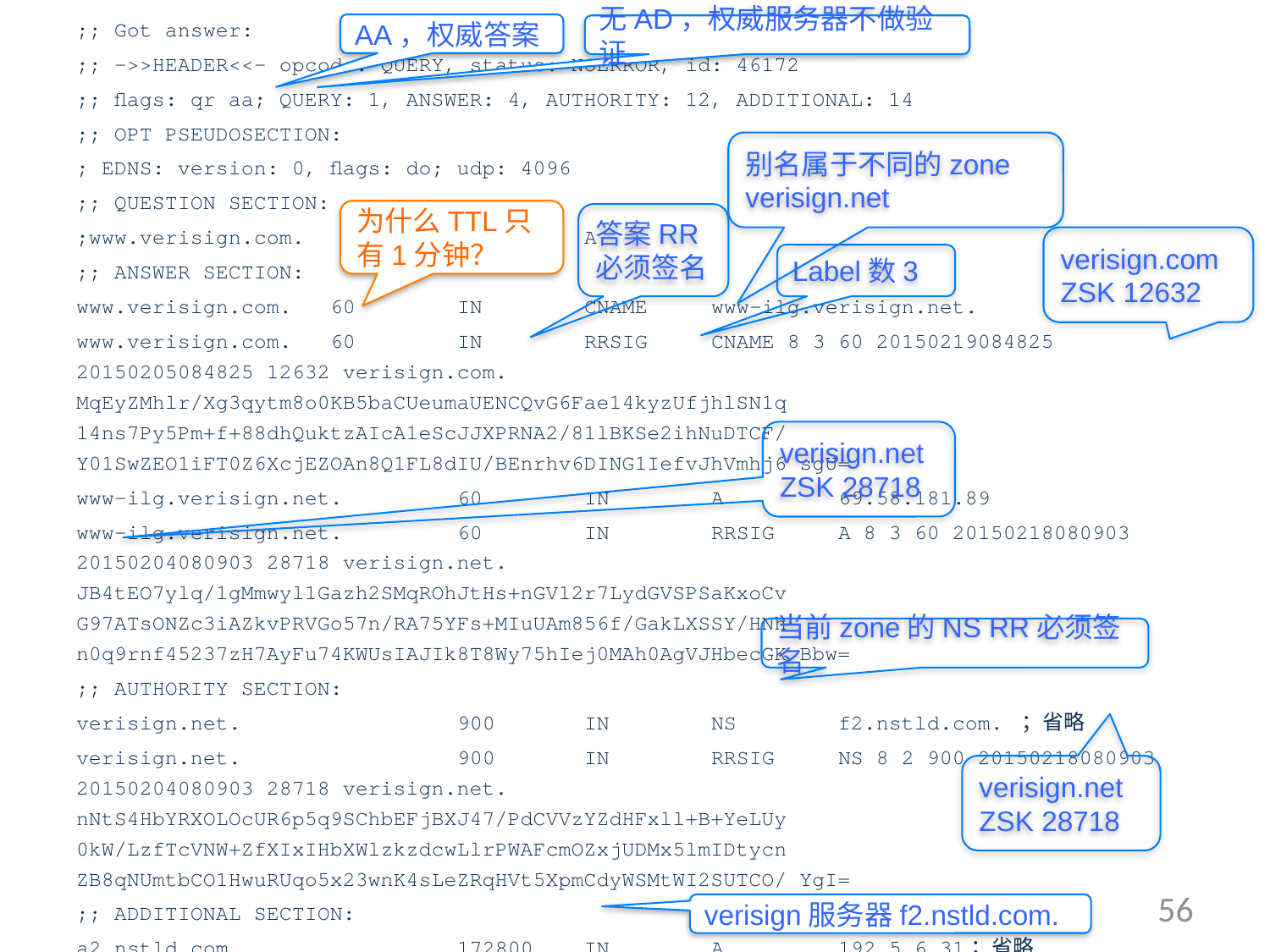

;; Got answer:
;; ->>HEADER<<- opcode: QUERY, status: NOERROR, id: 46172
;; flags: qr aa; QUERY: 1, ANSWER: 4, AUTHORITY: 12, ADDITIONAL: 14
;; OPT PSEUDOSECTION:
; EDNS: version: 0, flags: do; udp: 4096
;; QUESTION SECTION:
;www.verisign.com.		IN	A
;; ANSWER SECTION:
www.verisign.com.	60	IN	CNAME	www-ilg.verisign.net.
www.verisign.com.	60	IN	RRSIG	CNAME 8 3 60 20150219084825 20150205084825 12632 verisign.com. MqEyZMhlr/Xg3qytm8o0KB5baCUeumaUENCQvG6Fae14kyzUfjhlSN1q 14ns7Py5Pm+f+88dhQuktzAIcA1eScJJXPRNA2/81lBKSe2ihNuDTCF/ Y01SwZEO1iFT0Z6XcjEZOAn8Q1FL8dIU/BEnrhv6DING1IefvJhVmhj6 sgU=
www-ilg.verisign.net.	60	IN	A	69.58.181.89
www-ilg.verisign.net.	60	IN	RRSIG	A 8 3 60 20150218080903 20150204080903 28718 verisign.net. JB4tEO7ylq/1gMmwyl1Gazh2SMqROhJtHs+nGV12r7LydGVSPSaKxoCv G97ATsONZc3iAZkvPRVGo57n/RA75YFs+MIuUAm856f/GakLXSSY/HNh n0q9rnf45237zH7AyFu74KWUsIAJIk8T8Wy75hIej0MAh0AgVJHbecGK Bbw=
;; AUTHORITY SECTION:
verisign.net.		900	IN	NS	f2.nstld.com. ；省略
verisign.net.		900	IN	RRSIG	NS 8 2 900 20150218080903 20150204080903 28718 verisign.net. nNtS4HbYRXOLOcUR6p5q9SChbEFjBXJ47/PdCVVzYZdHFxll+B+YeLUy 0kW/LzfTcVNW+ZfXIxIHbXWlzkzdcwLlrPWAFcmOZxjUDMx5lmIDtycn ZB8qNUmtbCO1HwuRUqo5x23wnK4sLeZRqHVt5XpmCdyWSMtWI2SUTCO/ YgI=
;; ADDITIONAL SECTION:
a2.nstld.com.		172800	IN	A	192.5.6.31；省略
;; SERVER: 192.35.51.31#53(192.35.51.31)
AA，权威答案
无AD，权威服务器不做验证
别名属于不同的zone
verisign.net
为什么TTL只有1分钟？
答案RR
必须签名
verisign.com
ZSK 12632
Label数3
verisign.net
ZSK 28718
当前zone的NS RR必须签名
verisign.net
ZSK 28718
56
verisign服务器f2.nstld.com.